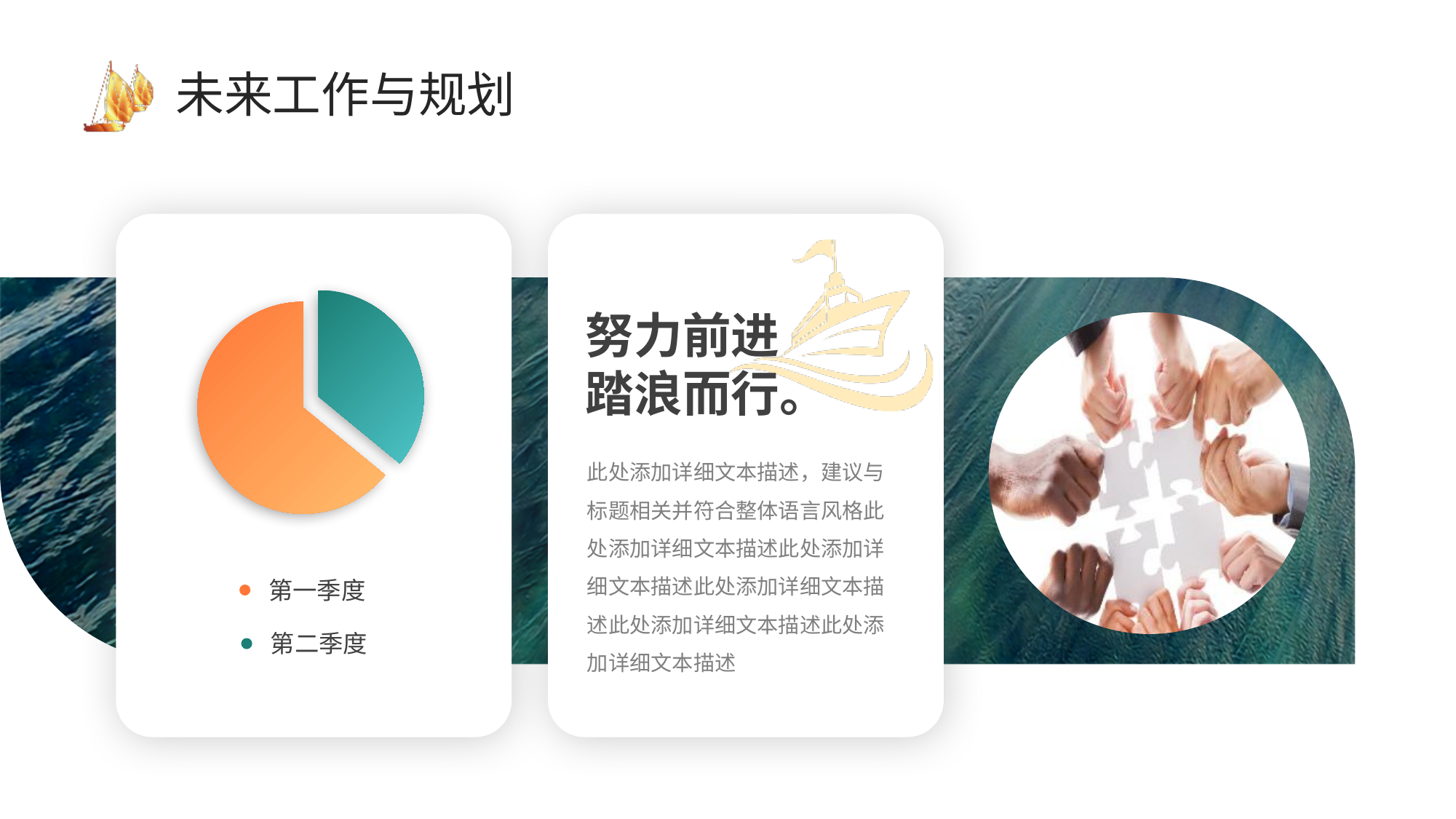

# 未来工作与规划

努力前进
踏浪而行。
此处添加详细文本描述，建议与标题相关并符合整体语言风格此处添加详细文本描述此处添加详细文本描述此处添加详细文本描述此处添加详细文本描述此处添加详细文本描述

第一季度

第二季度